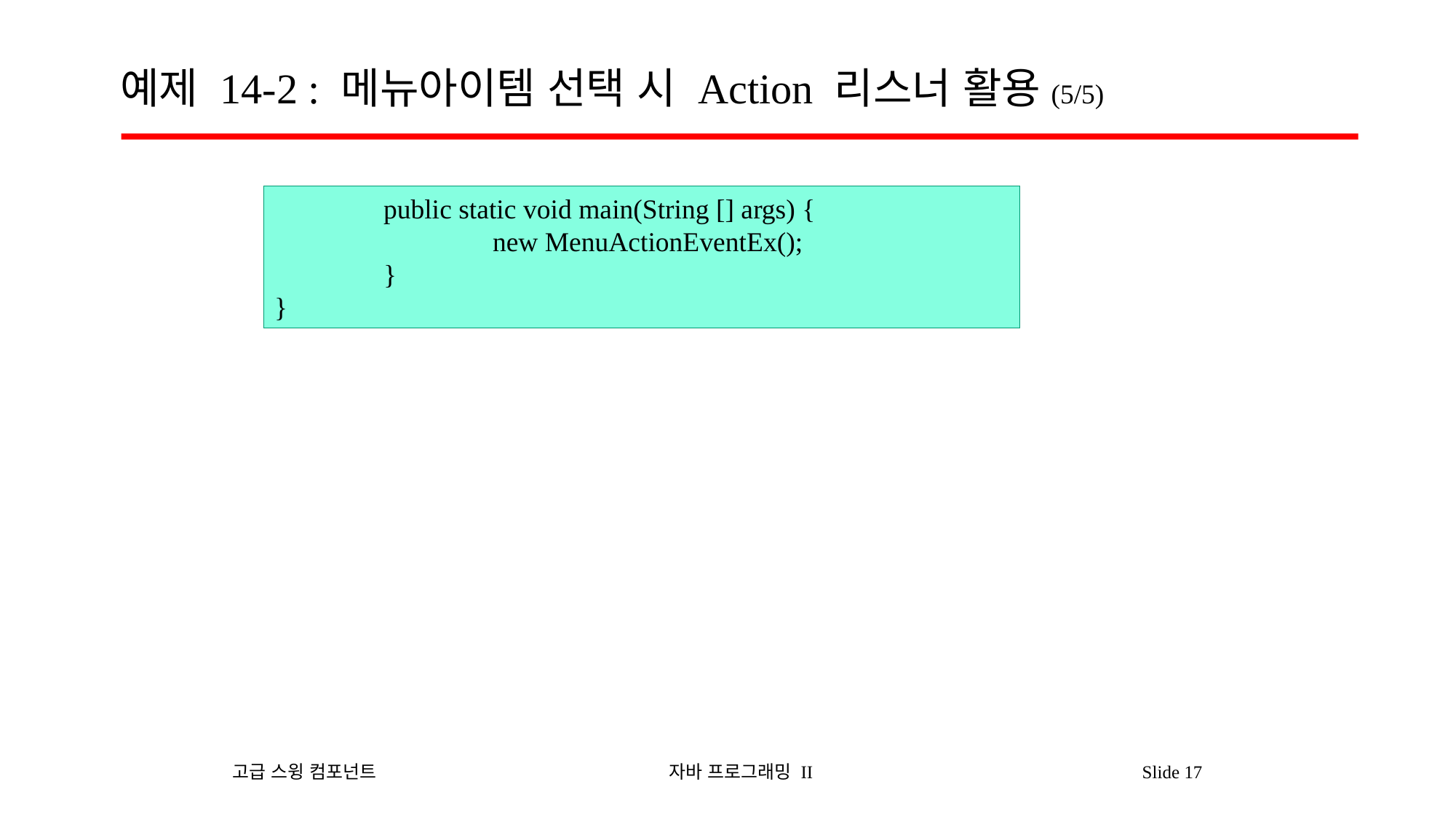

# 예제 14-2 : 메뉴아이템 선택 시 Action 리스너 활용(5/5)
	public static void main(String [] args) {
		new MenuActionEventEx();
	}
}